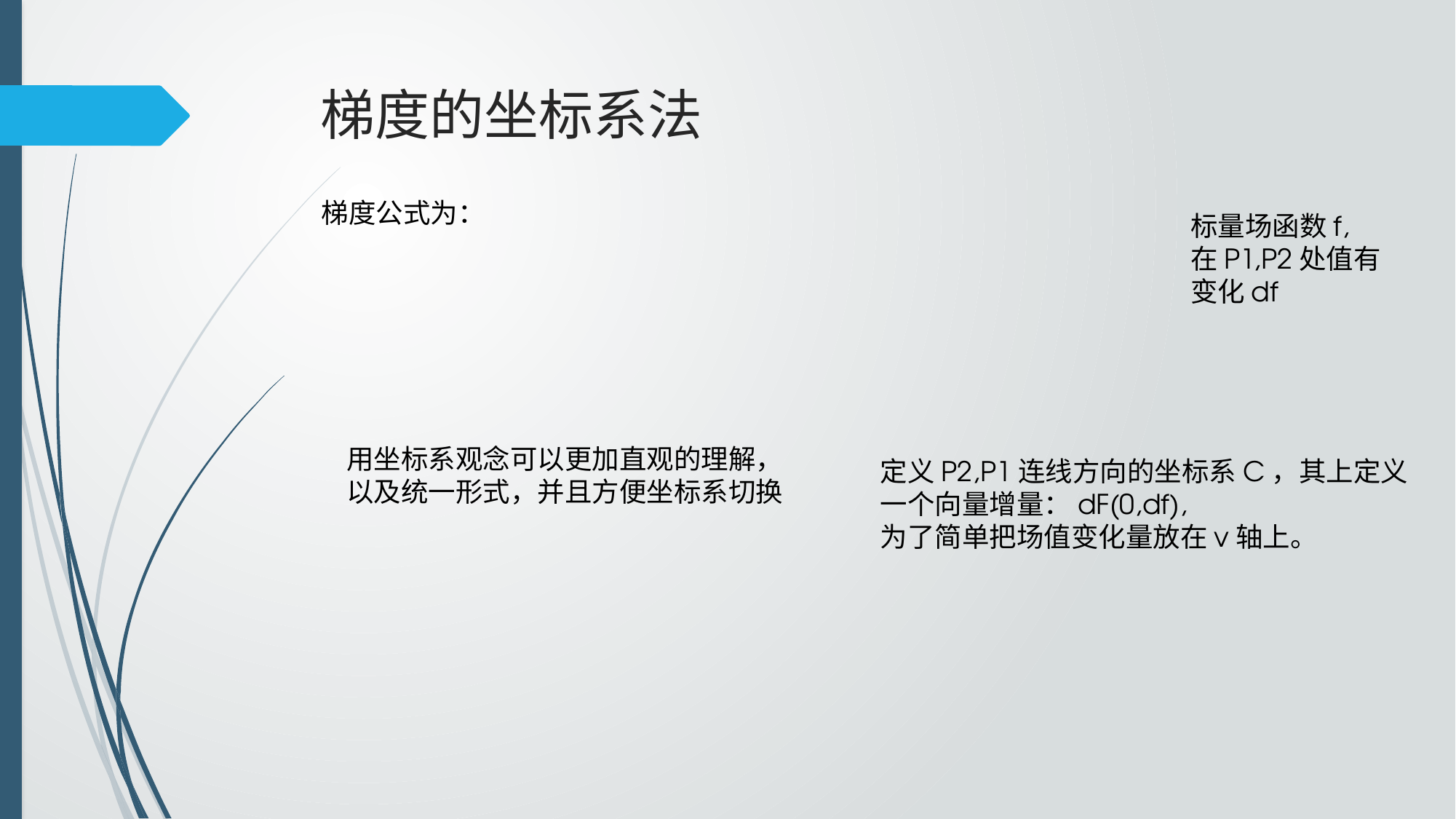

# 梯度的坐标系法
梯度公式为：
标量场函数f,在P1,P2处值有变化df
用坐标系观念可以更加直观的理解，
以及统一形式，并且方便坐标系切换
定义P2,P1连线方向的坐标系C，其上定义一个向量增量：dF(0,df),
为了简单把场值变化量放在v轴上。